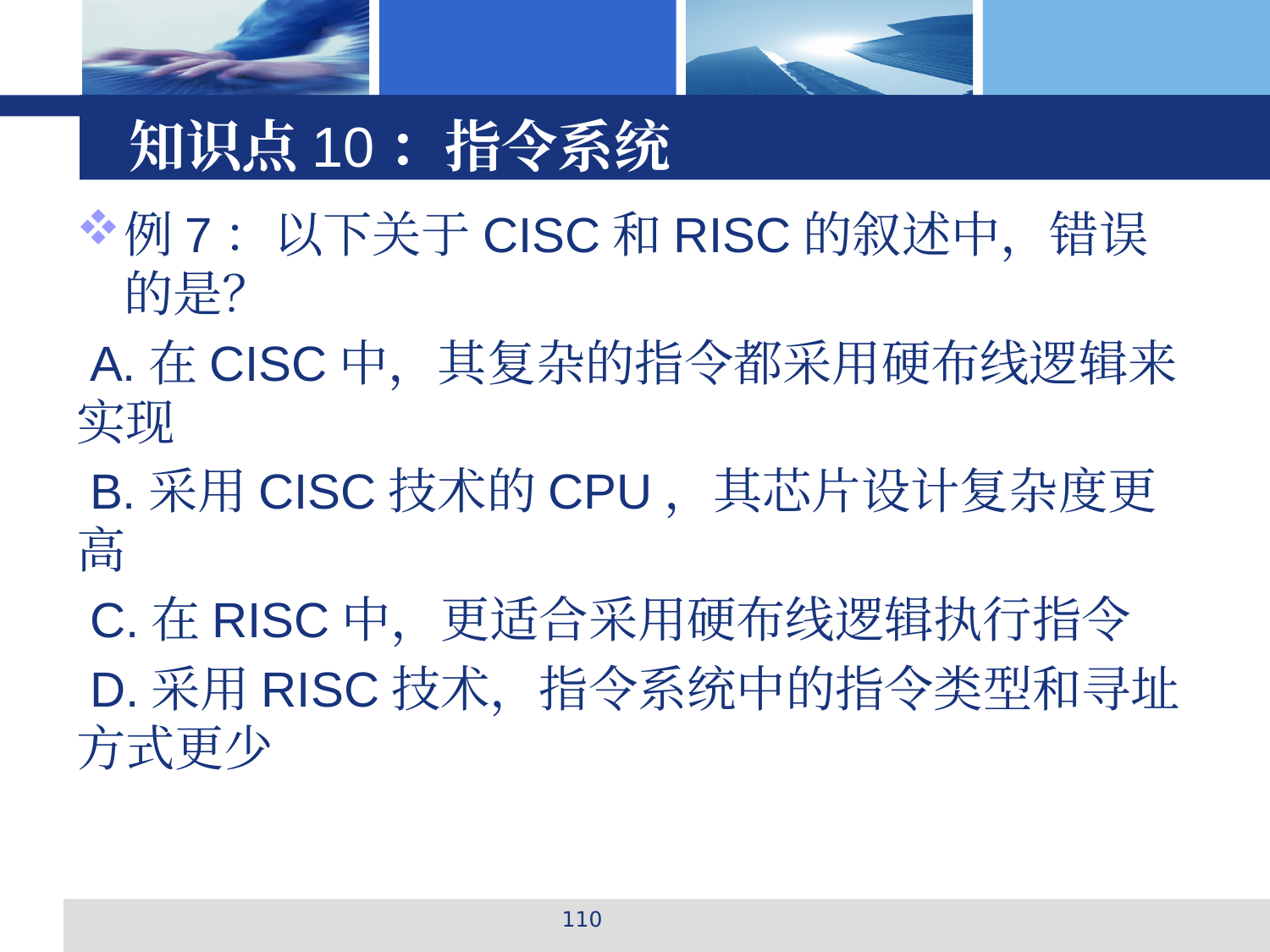

# 知识点10：指令系统
例7：以下关于CISC和RISC的叙述中，错误的是？
 A.在CISC中，其复杂的指令都采用硬布线逻辑来实现
 B.采用CISC技术的CPU，其芯片设计复杂度更高
 C.在RISC中，更适合采用硬布线逻辑执行指令
 D.采用RISC技术，指令系统中的指令类型和寻址方式更少
110